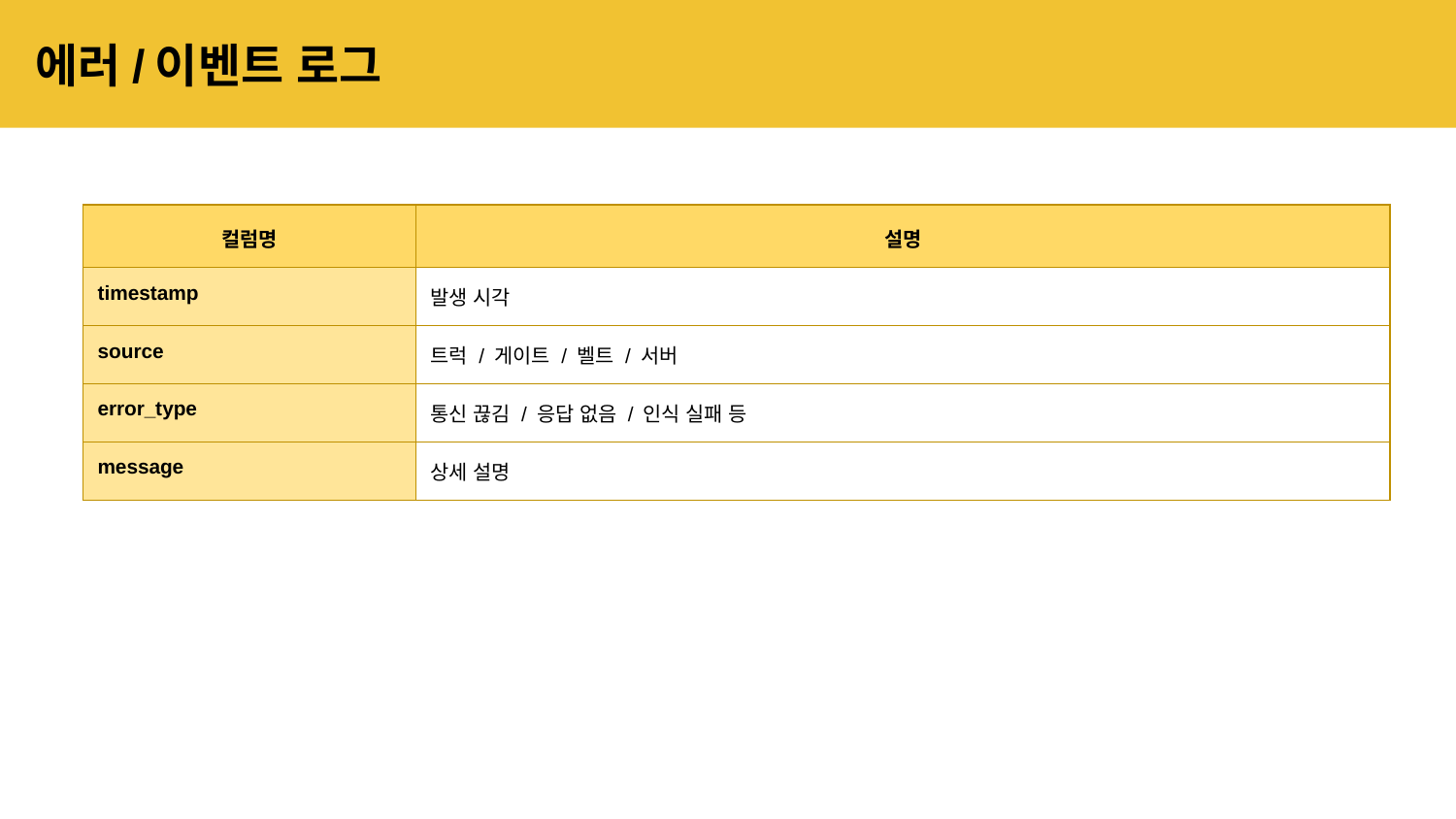

# 에러/이벤트 로그
| 컬럼명 | 설명 |
| --- | --- |
| timestamp | 발생 시각 |
| source | 트럭 / 게이트 / 벨트 / 서버 |
| error\_type | 통신 끊김 / 응답 없음 / 인식 실패 등 |
| message | 상세 설명 |